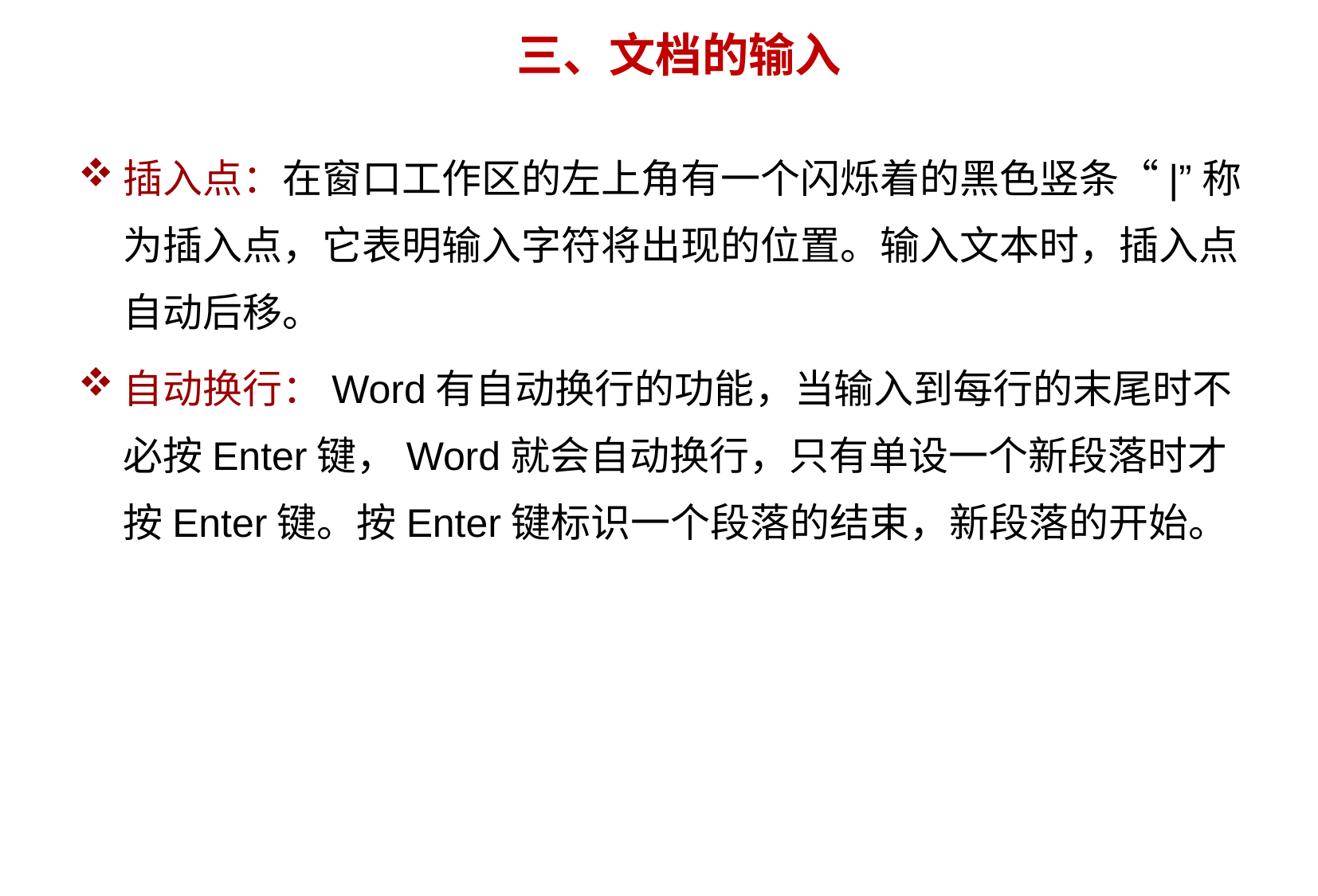

Word 2010的概述
三、文档的输入
插入点：在窗口工作区的左上角有一个闪烁着的黑色竖条“|”称为插入点，它表明输入字符将出现的位置。输入文本时，插入点自动后移。
自动换行：Word有自动换行的功能，当输入到每行的末尾时不必按Enter键，Word就会自动换行，只有单设一个新段落时才按Enter键。按Enter键标识一个段落的结束，新段落的开始。